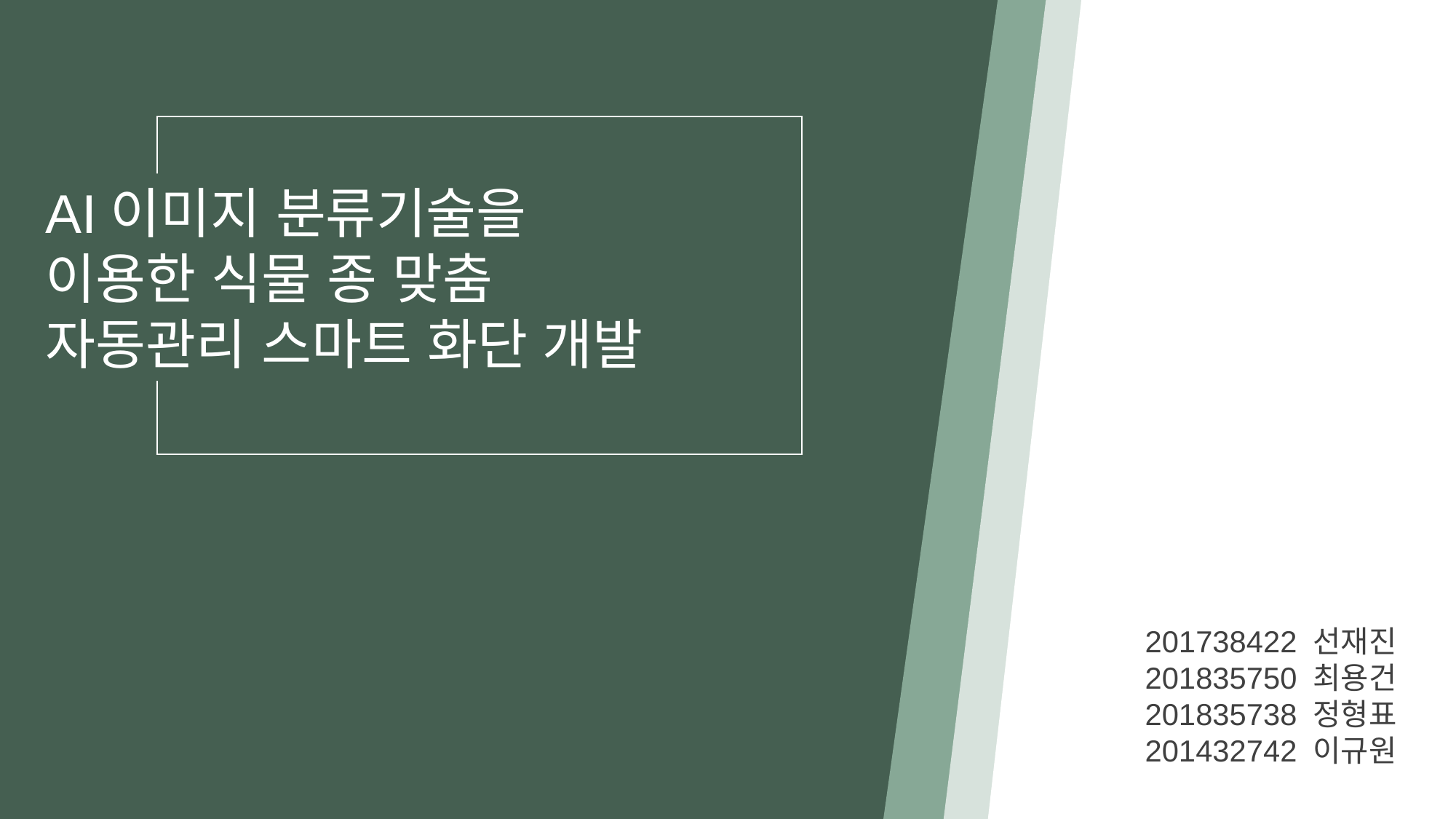

AI이미지 분류기술을 이용한 식물 종 맞춤
자동관리 스마트 화단 개발

201738422 선재진
201835750 최용건
201835738 정형표
201432742 이규원